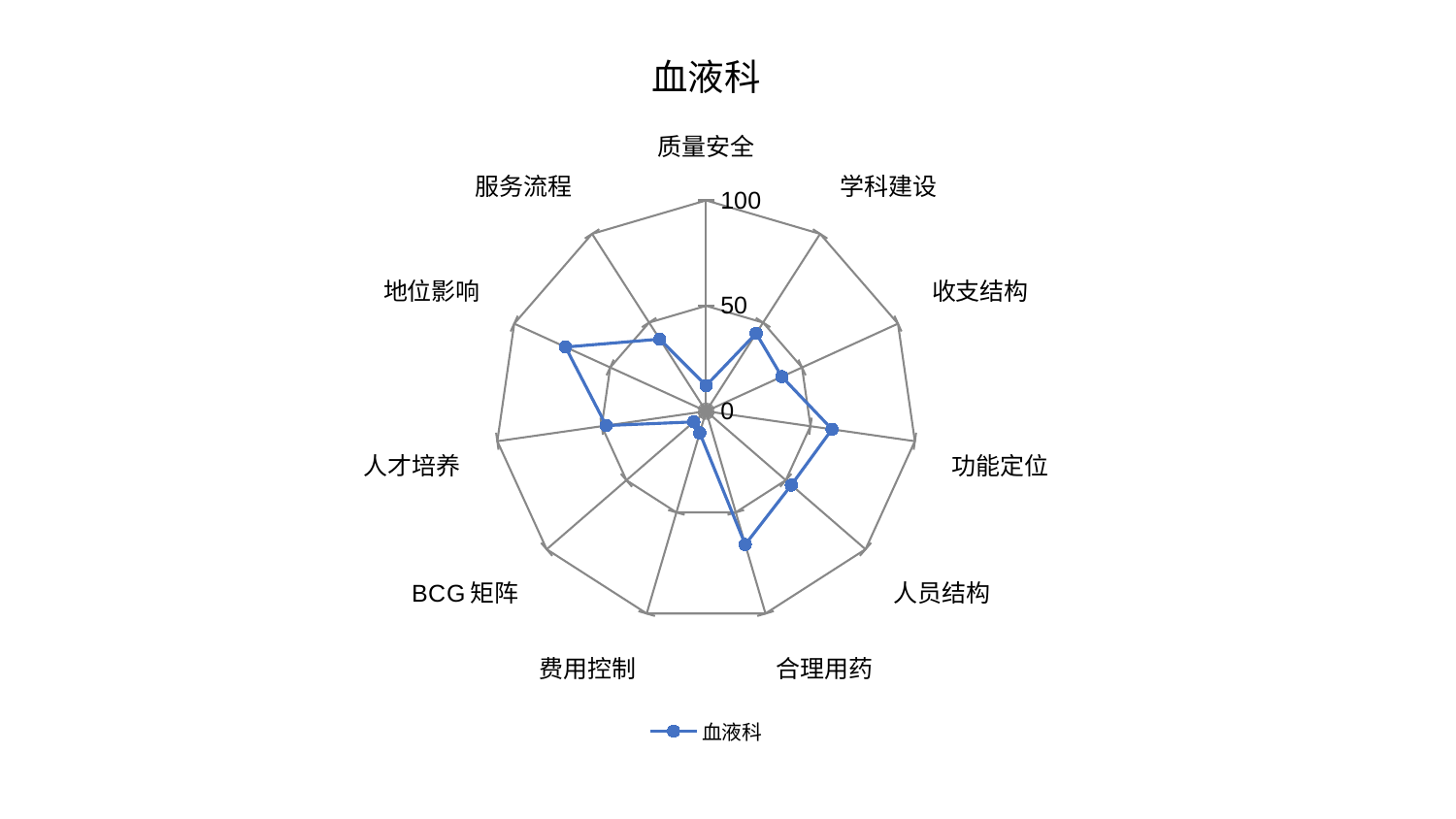

### Chart: 血液科

| Category | 血液科 |
|---|---|
| 质量安全 | 12.156127823202805 |
| 学科建设 | 43.90714008783267 |
| 收支结构 | 39.462993278378924 |
| 功能定位 | 60.317663084567485 |
| 人员结构 | 53.48430400080819 |
| 合理用药 | 65.89526001745492 |
| 费用控制 | 10.734160158855836 |
| BCG矩阵 | 7.742554909033779 |
| 人才培养 | 47.85238598321931 |
| 地位影响 | 73.30108650352695 |
| 服务流程 | 40.64875657008115 |
152